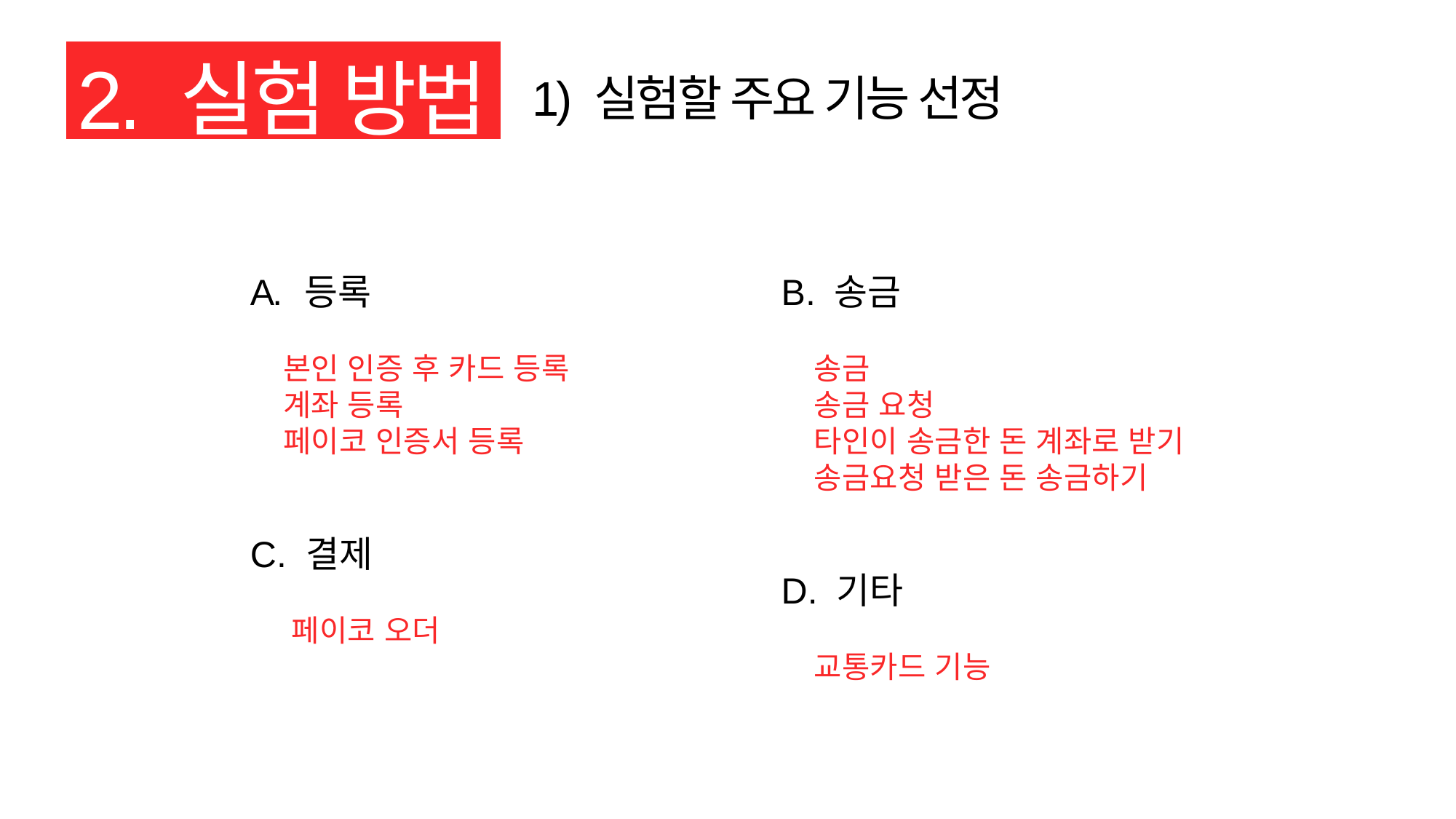

2. 실험 방법

1) 실험할 주요 기능 선정
B. 송금

   송금
   송금 요청
   타인이 송금한 돈 계좌로 받기
   송금요청 받은 돈 송금하기

D. 기타

   교통카드 기능

등록

   본인 인증 후 카드 등록
   계좌 등록
   페이코 인증서 등록

C. 결제

    페이코 오더